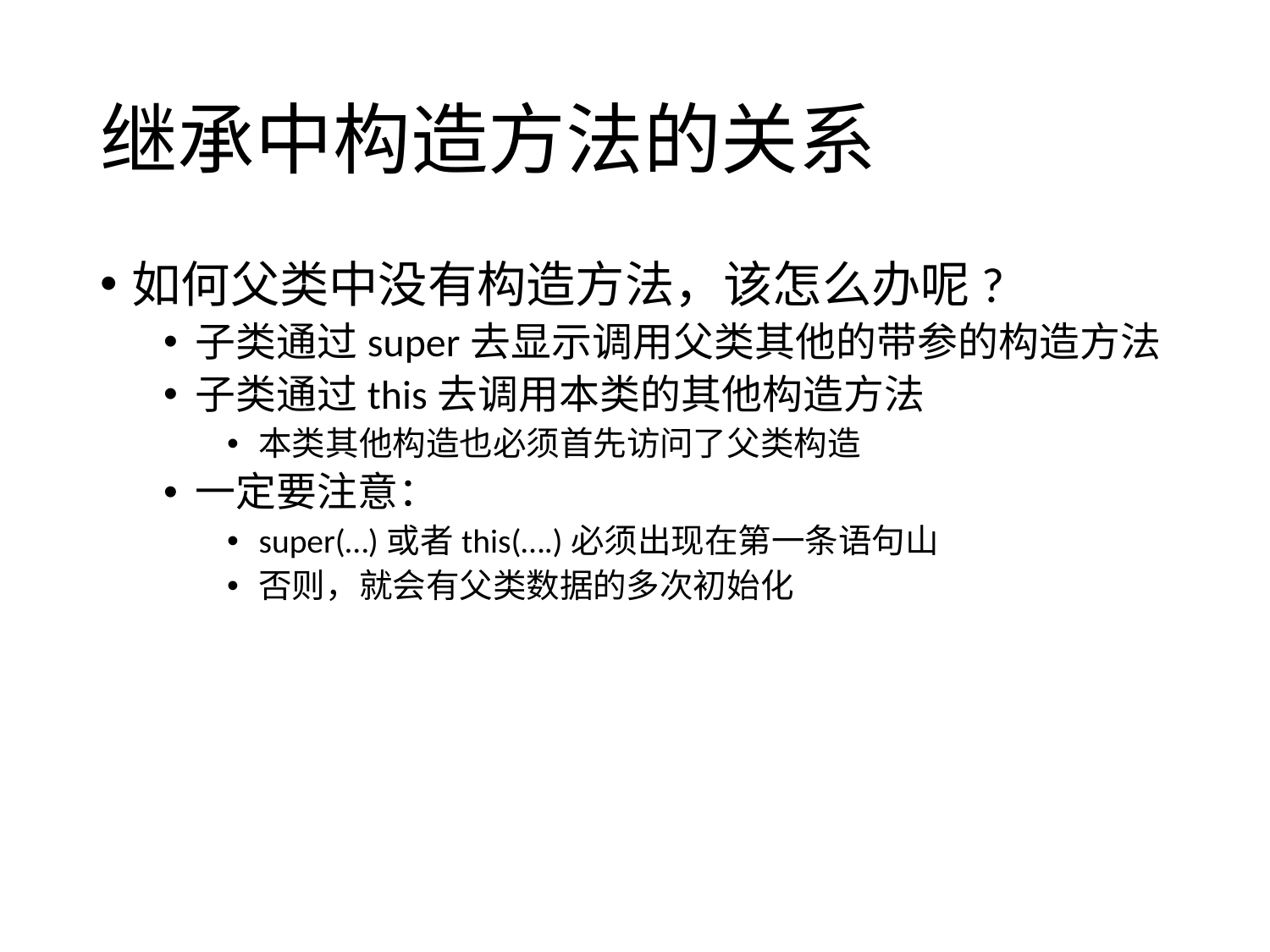

# 继承中构造方法的关系
如何父类中没有构造方法，该怎么办呢?
子类通过super去显示调用父类其他的带参的构造方法
子类通过this去调用本类的其他构造方法
本类其他构造也必须首先访问了父类构造
一定要注意：
super(…)或者this(….)必须出现在第一条语句山
否则，就会有父类数据的多次初始化